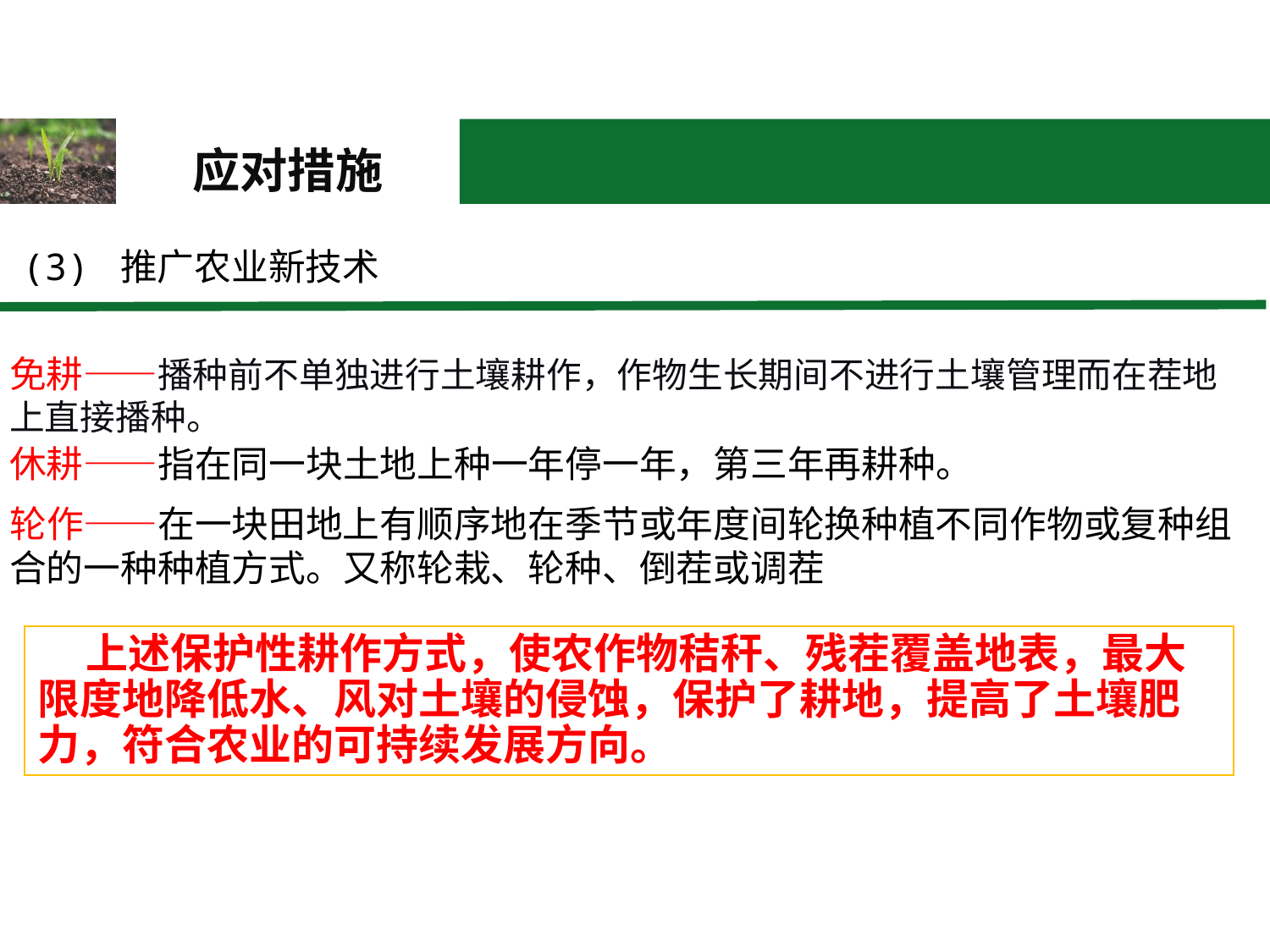

应对措施
(3) 推广农业新技术
免耕——播种前不单独进行土壤耕作，作物生长期间不进行土壤管理而在茬地上直接播种。

休耕——指在同一块土地上种一年停一年，第三年再耕种。
轮作——在一块田地上有顺序地在季节或年度间轮换种植不同作物或复种组合的一种种植方式。又称轮栽、轮种、倒茬或调茬
    上述保护性耕作方式，使农作物秸秆、残茬覆盖地表，最大限度地降低水、风对土壤的侵蚀，保护了耕地，提高了土壤肥力，符合农业的可持续发展方向。